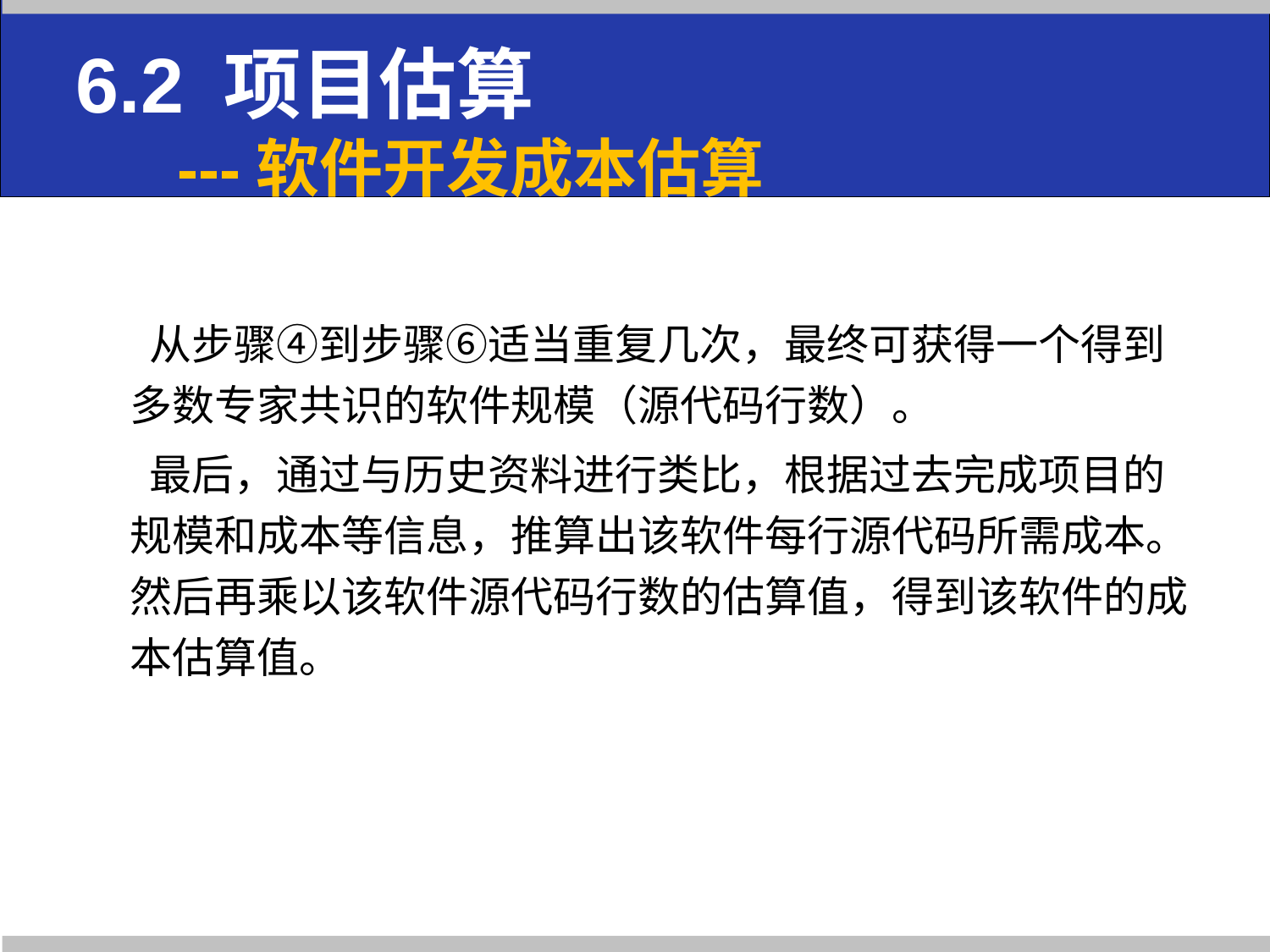

6.2 项目估算
      ---软件开发成本估算

      从步骤④到步骤⑥适当重复几次，最终可获得一个得到多数专家共识的软件规模（源代码行数）。
      最后，通过与历史资料进行类比，根据过去完成项目的规模和成本等信息，推算出该软件每行源代码所需成本。然后再乘以该软件源代码行数的估算值，得到该软件的成本估算值。

751